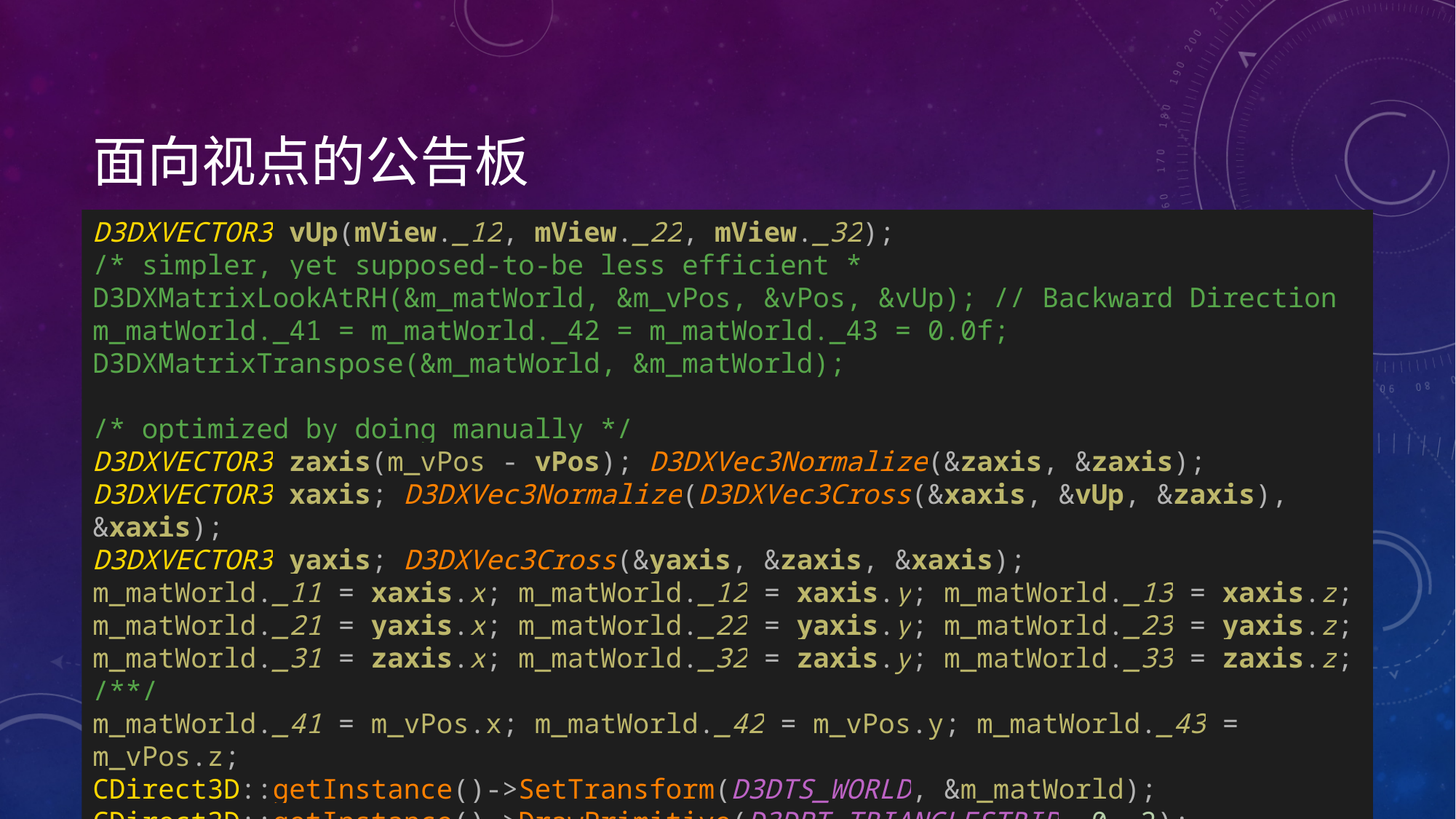

# 面向视点的公告板
D3DXVECTOR3 vUp(mView._12, mView._22, mView._32);
/* simpler, yet supposed-to-be less efficient *
D3DXMatrixLookAtRH(&m_matWorld, &m_vPos, &vPos, &vUp); // Backward Direction
m_matWorld._41 = m_matWorld._42 = m_matWorld._43 = 0.0f;
D3DXMatrixTranspose(&m_matWorld, &m_matWorld);

/* optimized by doing manually */
D3DXVECTOR3 zaxis(m_vPos - vPos); D3DXVec3Normalize(&zaxis, &zaxis);
D3DXVECTOR3 xaxis; D3DXVec3Normalize(D3DXVec3Cross(&xaxis, &vUp, &zaxis), &xaxis);
D3DXVECTOR3 yaxis; D3DXVec3Cross(&yaxis, &zaxis, &xaxis);
m_matWorld._11 = xaxis.x; m_matWorld._12 = xaxis.y; m_matWorld._13 = xaxis.z;
m_matWorld._21 = yaxis.x; m_matWorld._22 = yaxis.y; m_matWorld._23 = yaxis.z;
m_matWorld._31 = zaxis.x; m_matWorld._32 = zaxis.y; m_matWorld._33 = zaxis.z;
/**/
m_matWorld._41 = m_vPos.x; m_matWorld._42 = m_vPos.y; m_matWorld._43 = m_vPos.z;
CDirect3D::getInstance()->SetTransform(D3DTS_WORLD, &m_matWorld);
CDirect3D::getInstance()->DrawPrimitive(D3DPT_TRIANGLESTRIP, 0, 2);